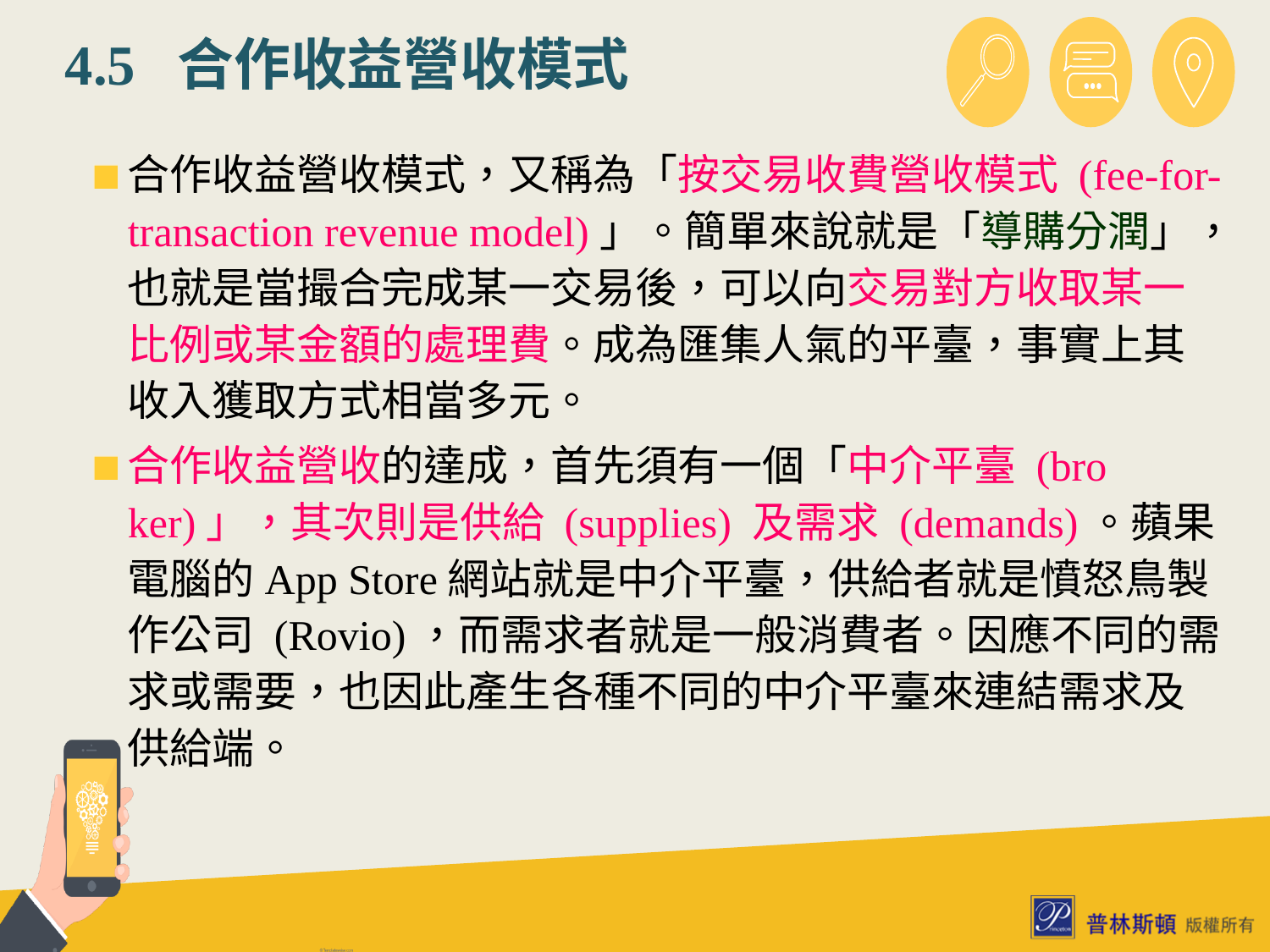

# 4.5  合作收益營收模式
合作收益營收模式，又稱為「按交易收費營收模式 (fee-for-transaction revenue model)」。簡單來說就是「導購分潤」，也就是當撮合完成某一交易後，可以向交易對方收取某一比例或某金額的處理費。成為匯集人氣的平臺，事實上其收入獲取方式相當多元。
合作收益營收的達成，首先須有一個「中介平臺 (bro­ker)」，其次則是供給 (supplies) 及需求 (demands)。蘋果電腦的App Store網站就是中介平臺，供給者就是憤怒鳥製作公司 (Rovio)，而需求者就是一般消費者。因應不同的需求或需要，也因此產生各種不同的中介平臺來連結需求及供給端。